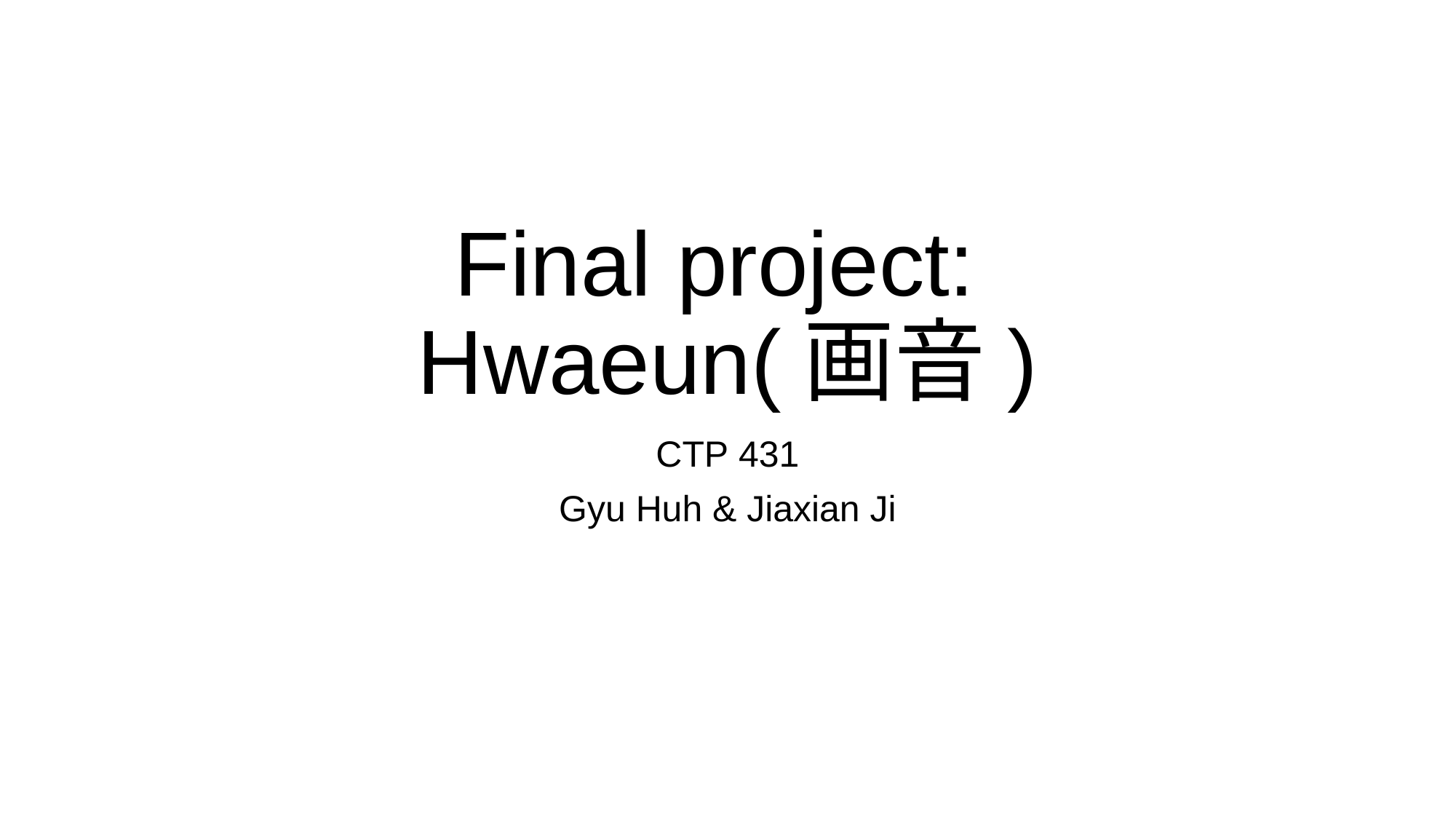

# Final project: Hwaeun(画音)
CTP 431
Gyu Huh & Jiaxian Ji